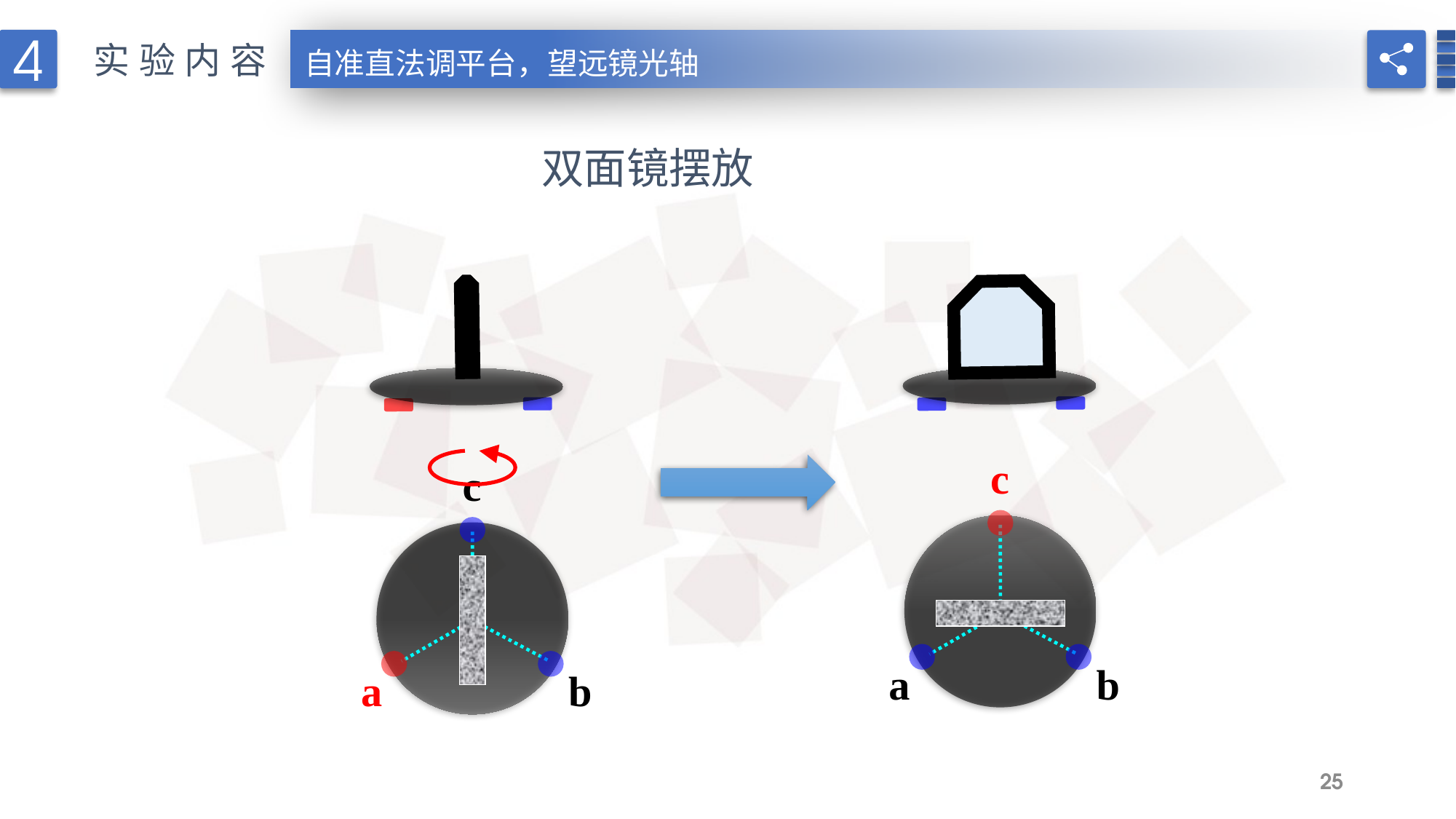

4

实验内容
自准直法调平台，望远镜光轴
双面镜摆放

c
c

a
b
a
b
25